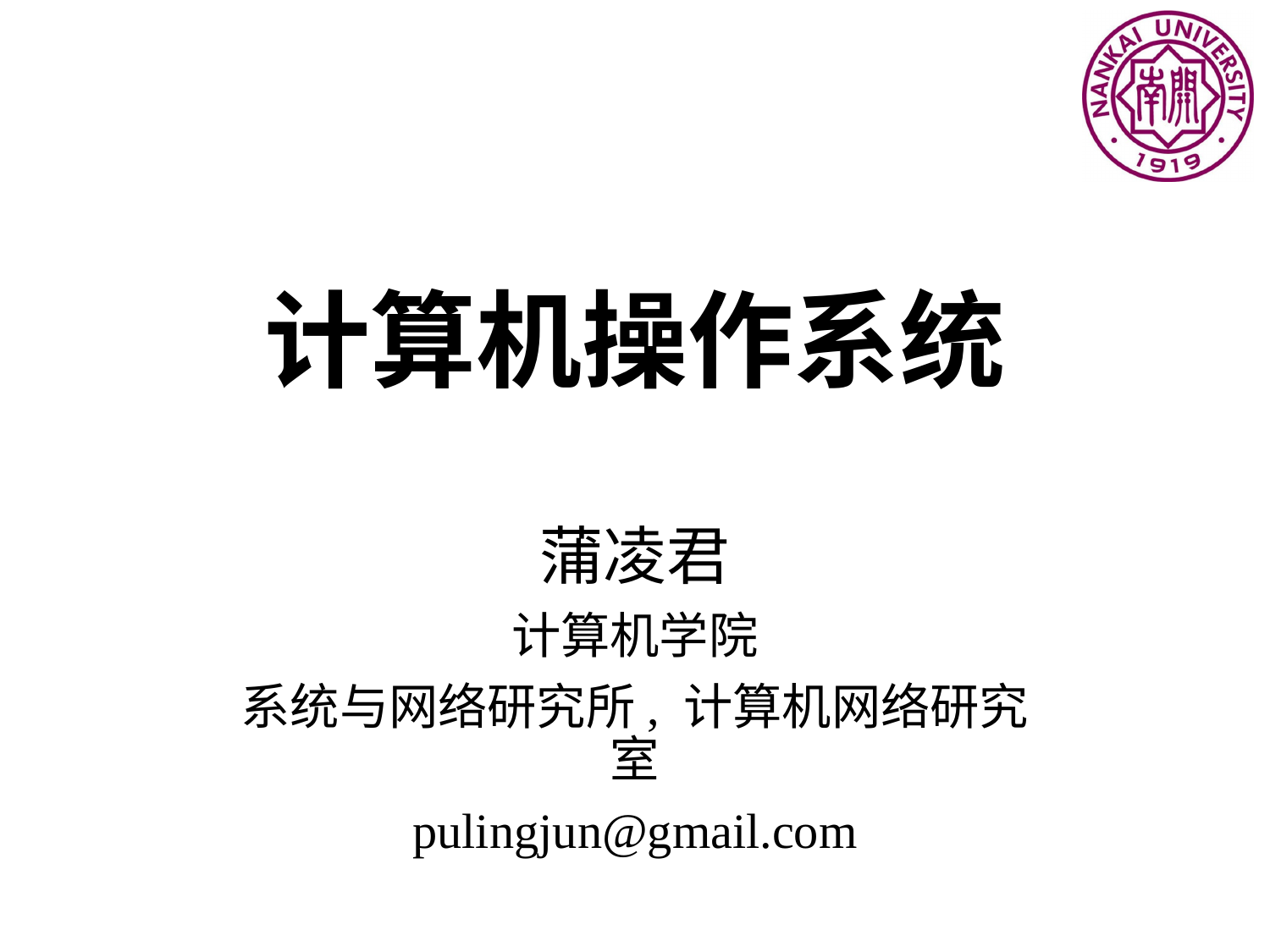

# 计算机操作系统
蒲凌君
计算机学院
系统与网络研究所, 计算机网络研究室
pulingjun@gmail.com